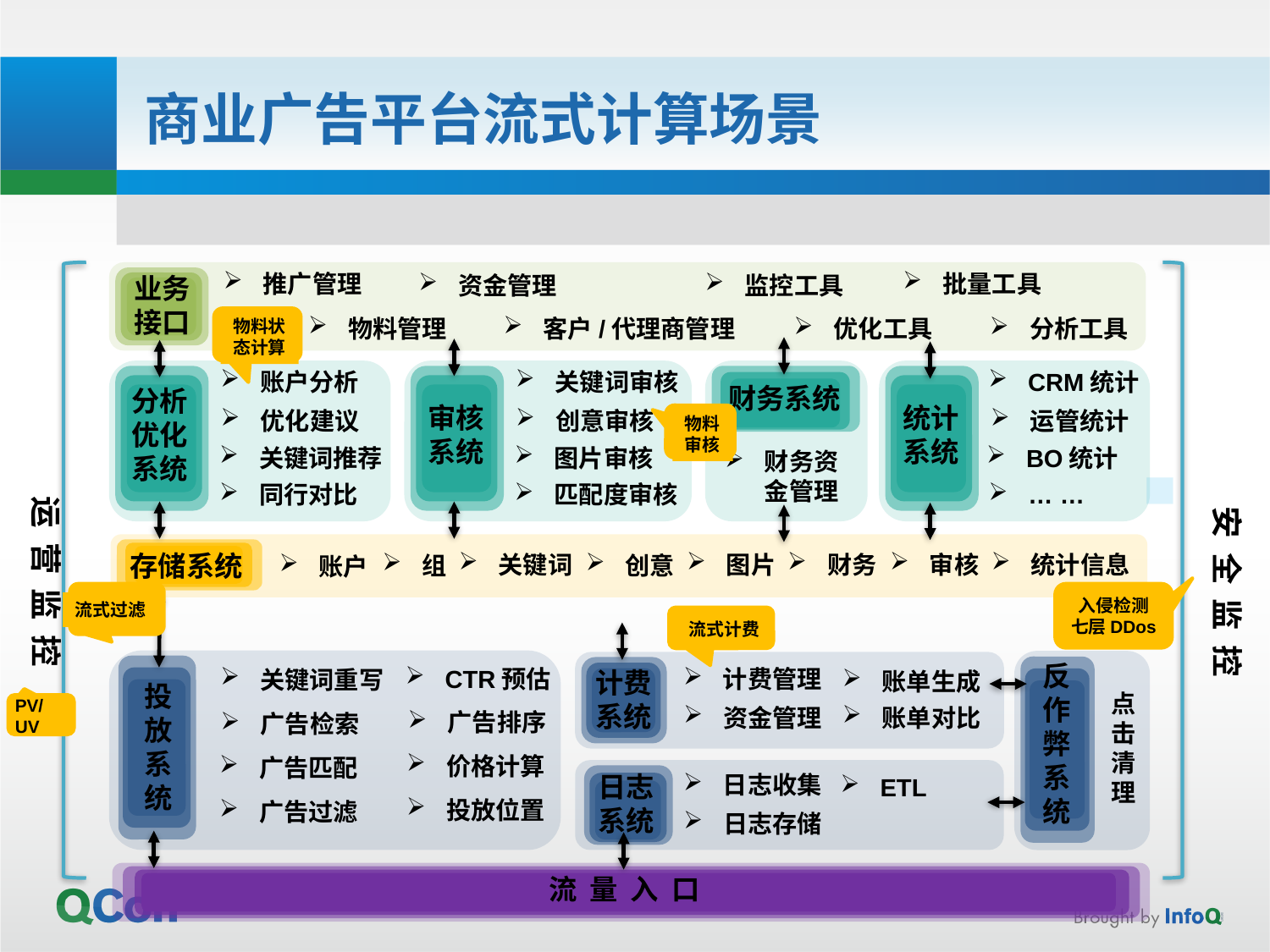

# 商业广告平台流式计算场景
运  营  监  控
安  全  监  控

批量工具

推广管理

资金管理
监控工具
业务
接口

物料管理
客户/代理商管理
优化工具
分析工具

物料状
态计算

账户分析

分析优化系统
优化建议
关键词推荐
同行对比

关键词审核

审核系统
创意审核
图片审核
匹配度审核

财务系统
财务资金管理

CRM统计

统计系统
运管统计
BO统计
… …

物料
审核

存储系统
图片
关键词
财务
审核
统计信息
创意
组
账户

流式过滤
入侵检测
七层DDos

流式计费

反作弊系统

点击清理

CTR预估
计费管理
关键词重写
计费系统
账单生成
投放系统
PV/
UV

账单对比
资金管理
广告排序
广告检索
价格计算
广告匹配

日志
系统
日志收集

ETL
日志存储
投放位置
广告过滤

流  量  入  口